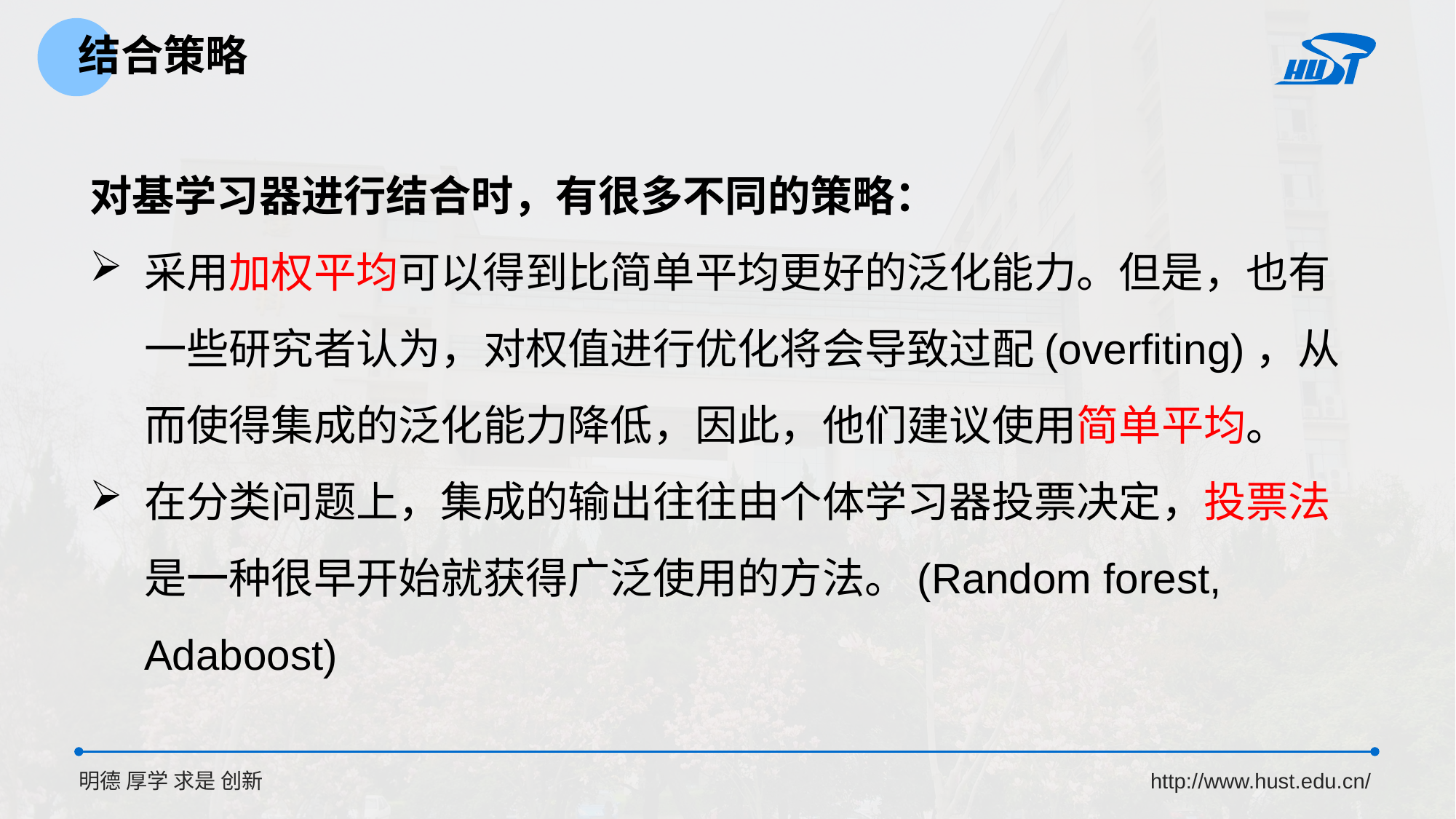

结合策略
对基学习器进行结合时，有很多不同的策略：
采用加权平均可以得到比简单平均更好的泛化能力。但是，也有一些研究者认为，对权值进行优化将会导致过配(overfiting)，从而使得集成的泛化能力降低，因此，他们建议使用简单平均。
在分类问题上，集成的输出往往由个体学习器投票决定，投票法是一种很早开始就获得广泛使用的方法。(Random forest, Adaboost)